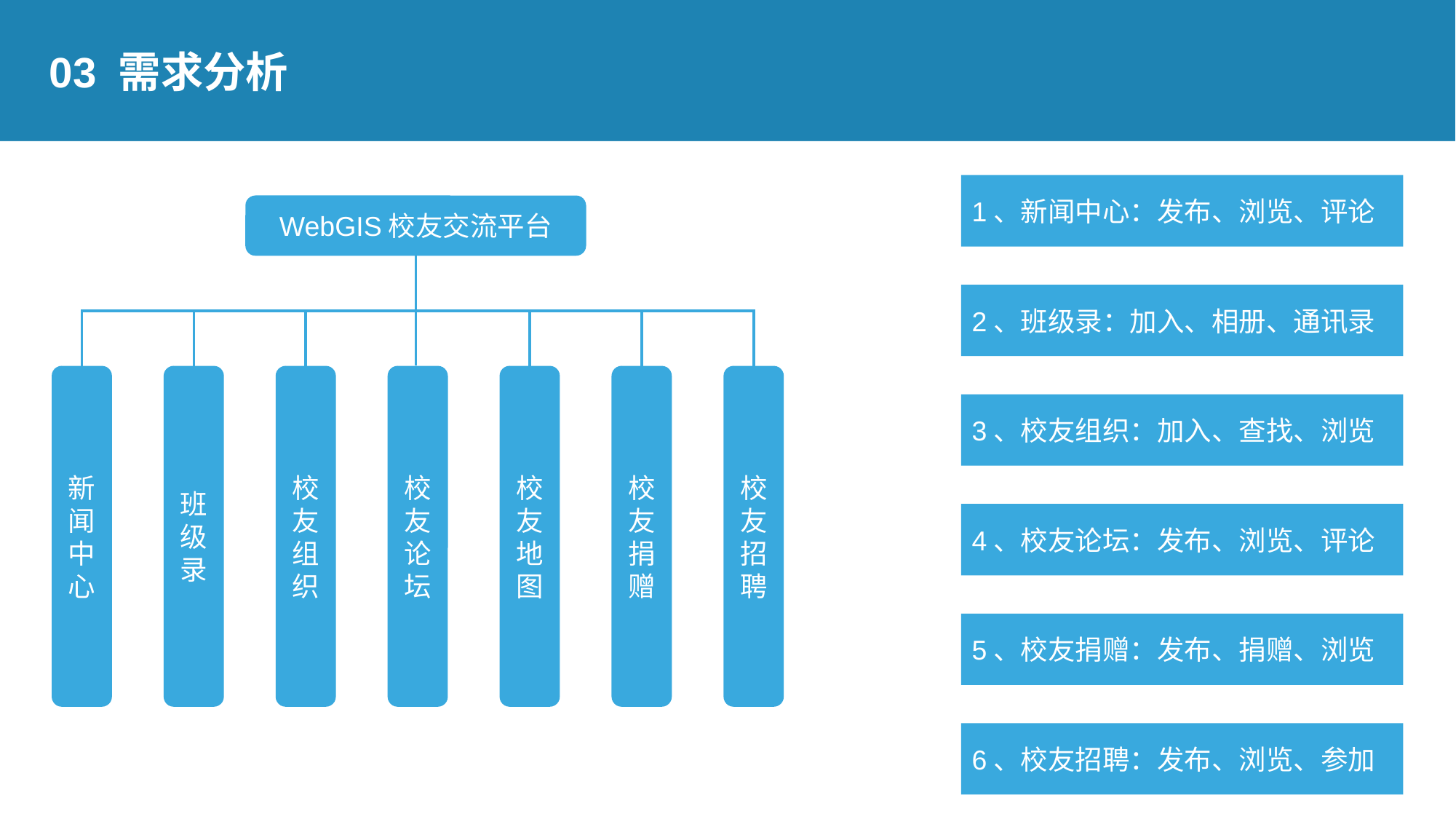

03 需求分析
1、新闻中心：发布、浏览、评论
WebGIS校友交流平台
2、班级录：加入、相册、通讯录
3、校友组织：加入、查找、浏览
4、校友论坛：发布、浏览、评论
新闻中心
班级录
校友组织
校友论坛
校友地图
校友捐赠
校友招聘
5、校友捐赠：发布、捐赠、浏览
6、校友招聘：发布、浏览、参加